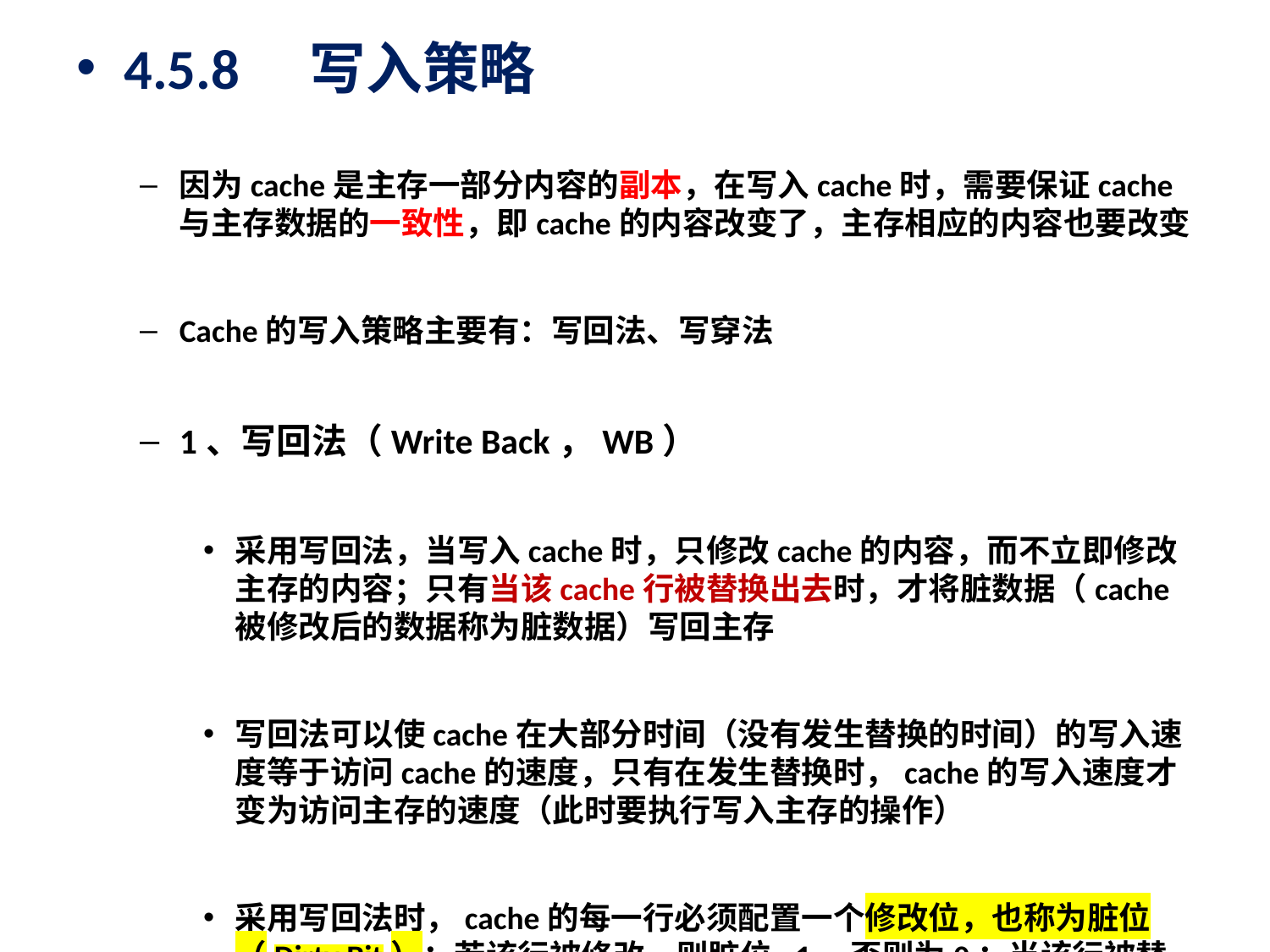

4.5.8　写入策略

因为cache是主存一部分内容的副本，在写入cache时，需要保证cache与主存数据的一致性，即cache的内容改变了，主存相应的内容也要改变

Cache的写入策略主要有：写回法、写穿法

1、写回法（Write Back，WB）

采用写回法，当写入cache时，只修改cache的内容，而不立即修改主存的内容；只有当该cache行被替换出去时，才将脏数据（cache被修改后的数据称为脏数据）写回主存

写回法可以使cache在大部分时间（没有发生替换的时间）的写入速度等于访问cache的速度，只有在发生替换时，cache的写入速度才变为访问主存的速度（此时要执行写入主存的操作）

采用写回法时，cache的每一行必须配置一个修改位，也称为脏位（Dirty Bit）；若该行被修改，则脏位=1，否则为0；当该行被替换出去时，如果脏位=1，则需要将该行的内容写入主存